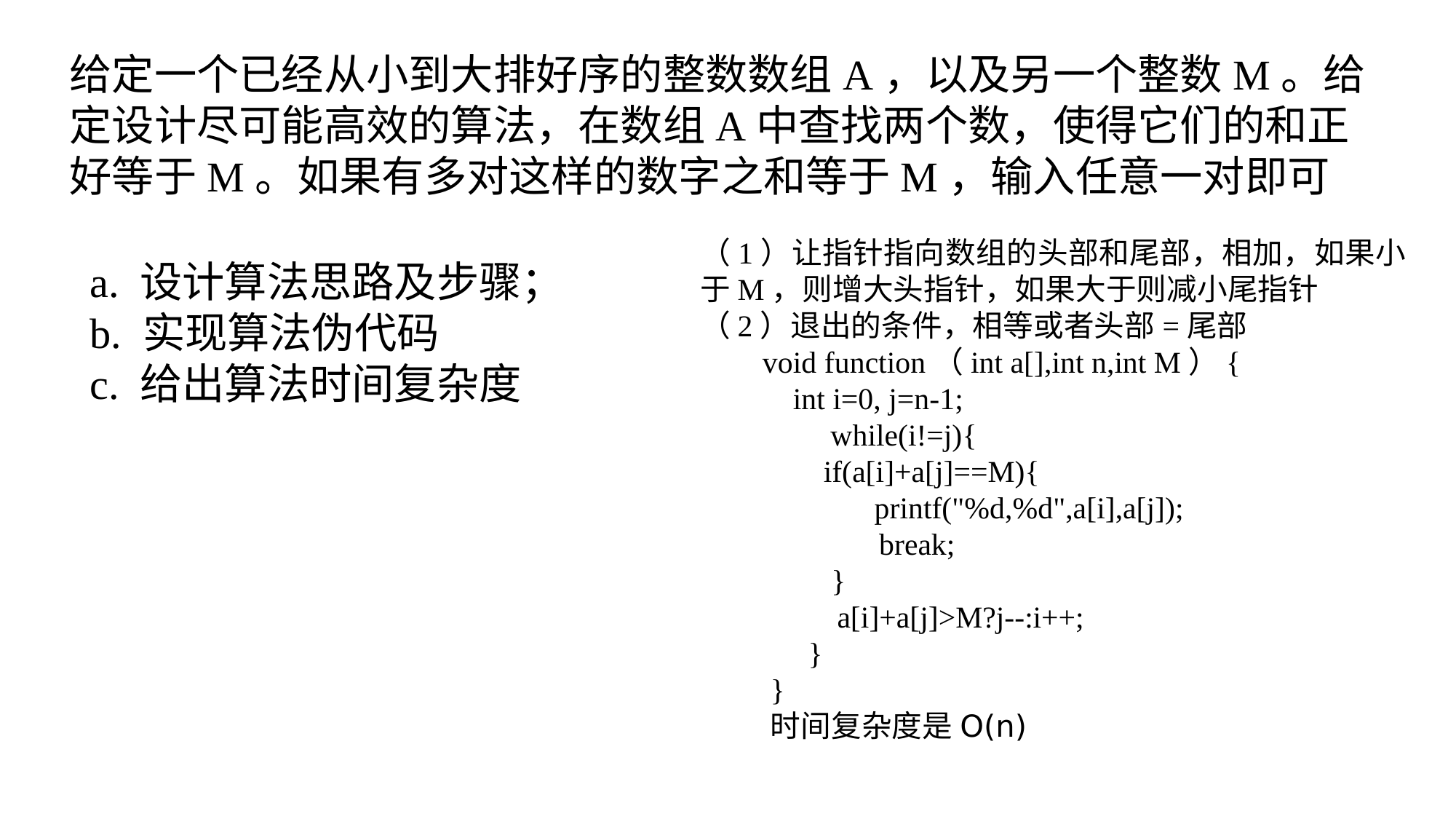

给定一个已经从小到大排好序的整数数组A，以及另一个整数M。给定设计尽可能高效的算法，在数组A中查找两个数，使得它们的和正好等于M。如果有多对这样的数字之和等于M，输入任意一对即可
（1）让指针指向数组的头部和尾部，相加，如果小于M，则增大头指针，如果大于则减小尾指针
（2）退出的条件，相等或者头部=尾部
void function（int a[],int n,int M）{
    int i=0, j=n-1;
　　while(i!=j){
        if(a[i]+a[j]==M){
　　　  printf("%d,%d",a[i],a[j]);
         	  break;
         }
　　 a[i]+a[j]>M?j--:i++;
　}
}
时间复杂度是O(n)
a. 设计算法思路及步骤；
b. 实现算法伪代码
c. 给出算法时间复杂度